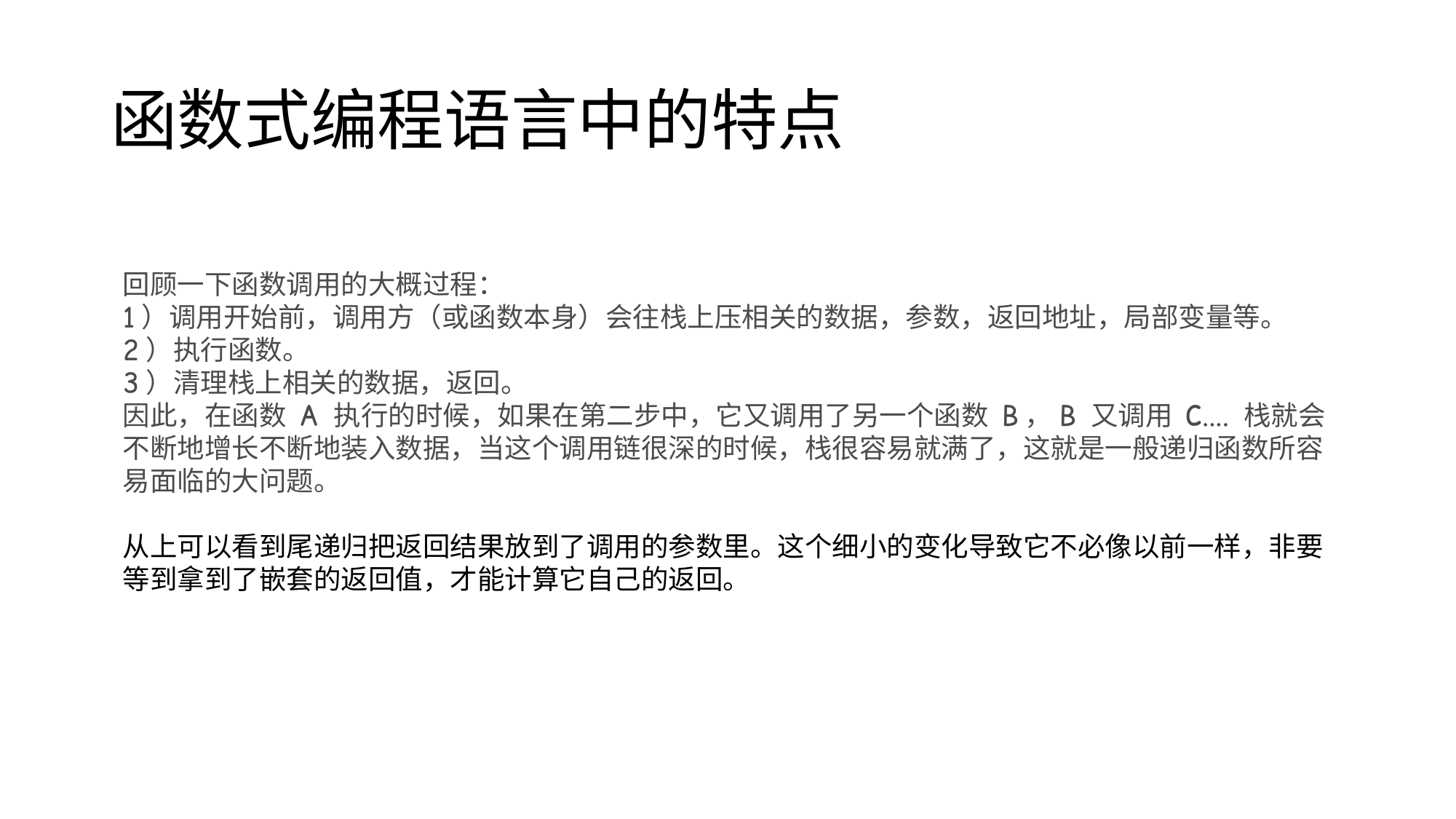

函数式编程语言中的特点
回顾一下函数调用的大概过程：
1）调用开始前，调用方（或函数本身）会往栈上压相关的数据，参数，返回地址，局部变量等。
2）执行函数。
3）清理栈上相关的数据，返回。
因此，在函数 A 执行的时候，如果在第二步中，它又调用了另一个函数 B，B 又调用 C.... 栈就会不断地增长不断地装入数据，当这个调用链很深的时候，栈很容易就满了，这就是一般递归函数所容易面临的大问题。

从上可以看到尾递归把返回结果放到了调用的参数里。这个细小的变化导致它不必像以前一样，非要等到拿到了嵌套的返回值，才能计算它自己的返回。